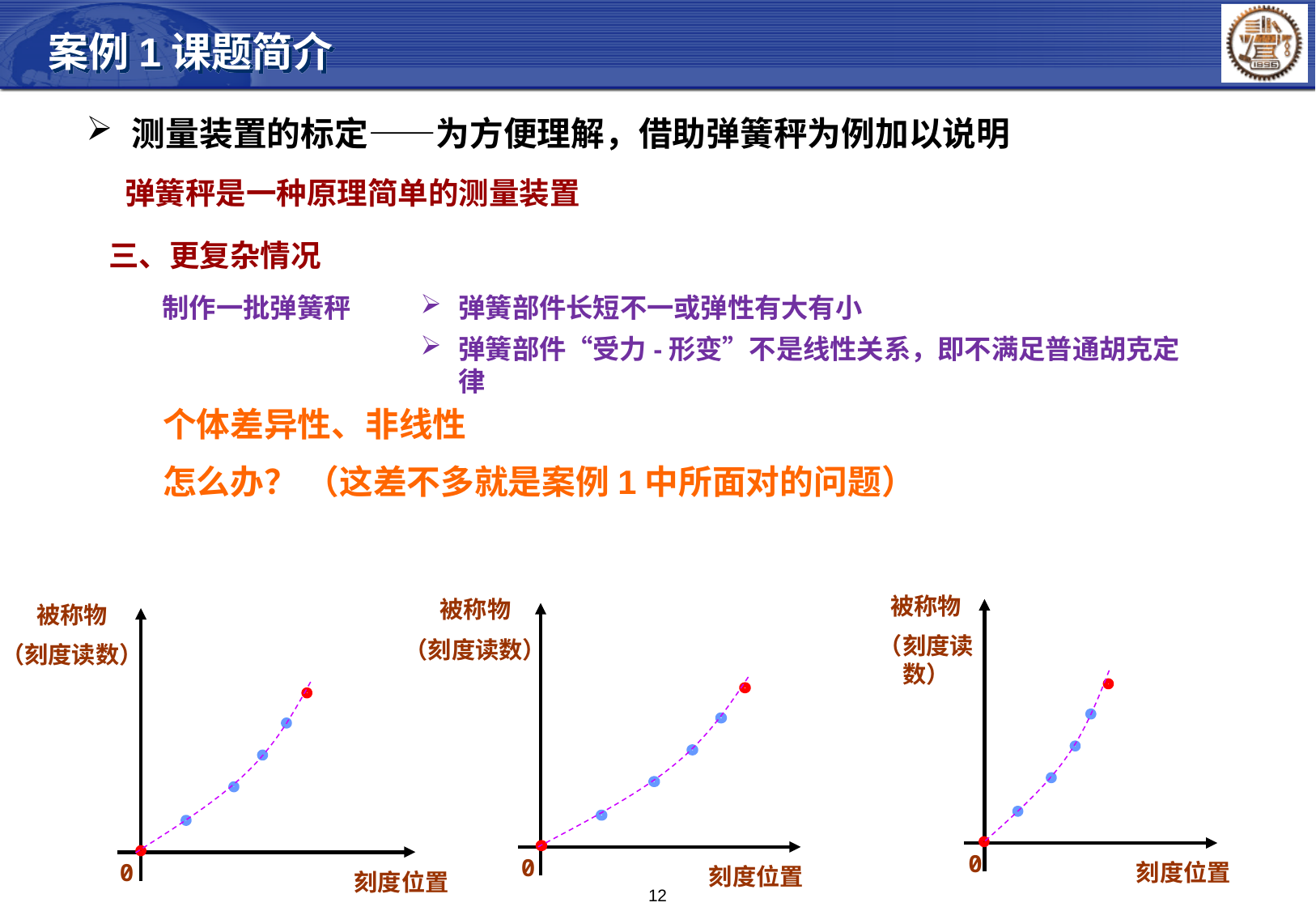

案例1课题简介
测量装置的标定——为方便理解，借助弹簧秤为例加以说明
弹簧秤是一种原理简单的测量装置
三、更复杂情况
弹簧部件长短不一或弹性有大有小
制作一批弹簧秤
弹簧部件“受力-形变”不是线性关系，即不满足普通胡克定律
个体差异性、非线性
怎么办？ （这差不多就是案例1中所面对的问题）
被称物
（刻度读数）
0
刻度位置
被称物
（刻度读数）
0
刻度位置
被称物
（刻度读数）
0
刻度位置

12